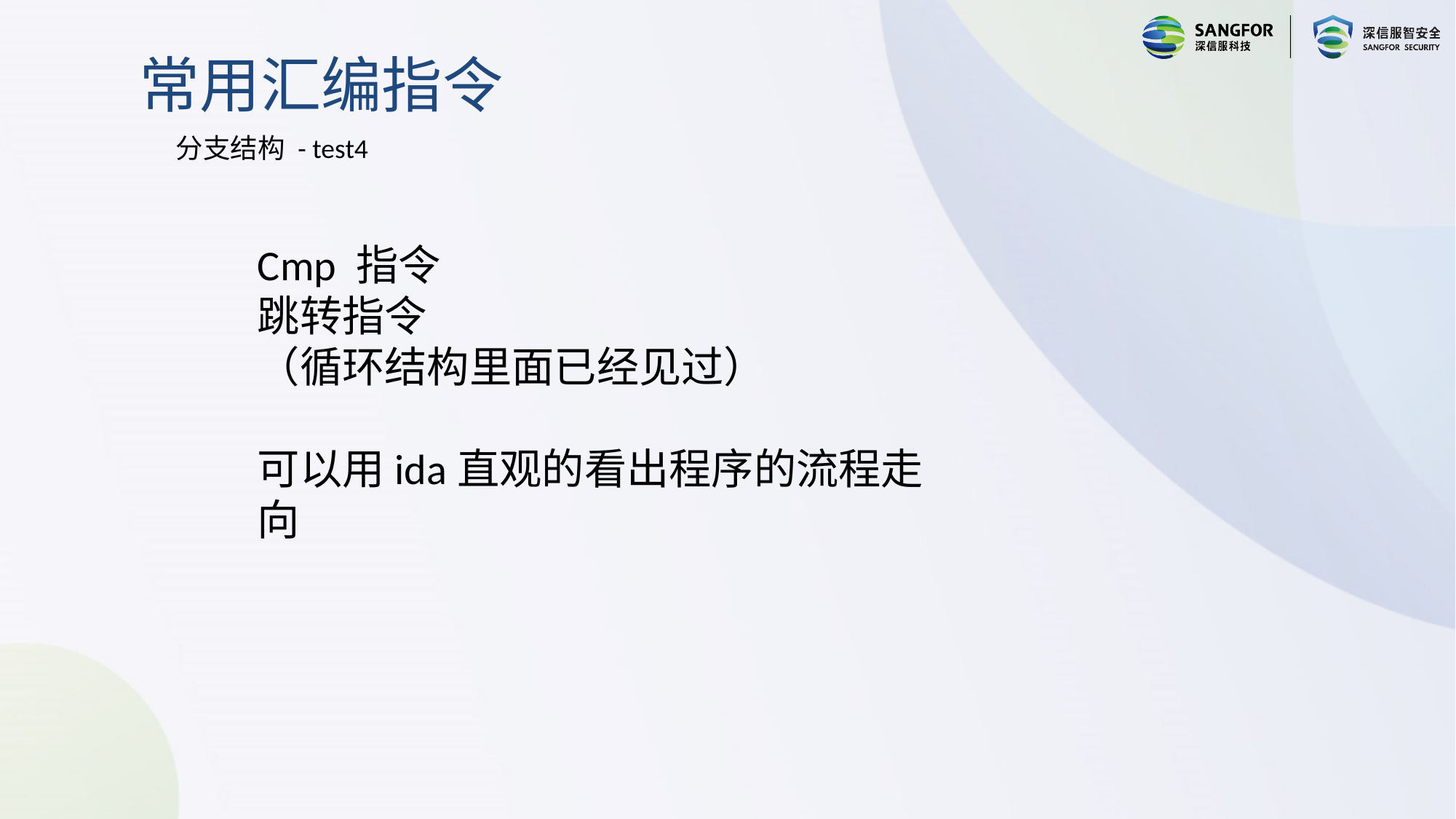

常用汇编指令
分支结构 - test4
Cmp 指令
跳转指令
（循环结构里面已经见过）

可以用ida直观的看出程序的流程走向